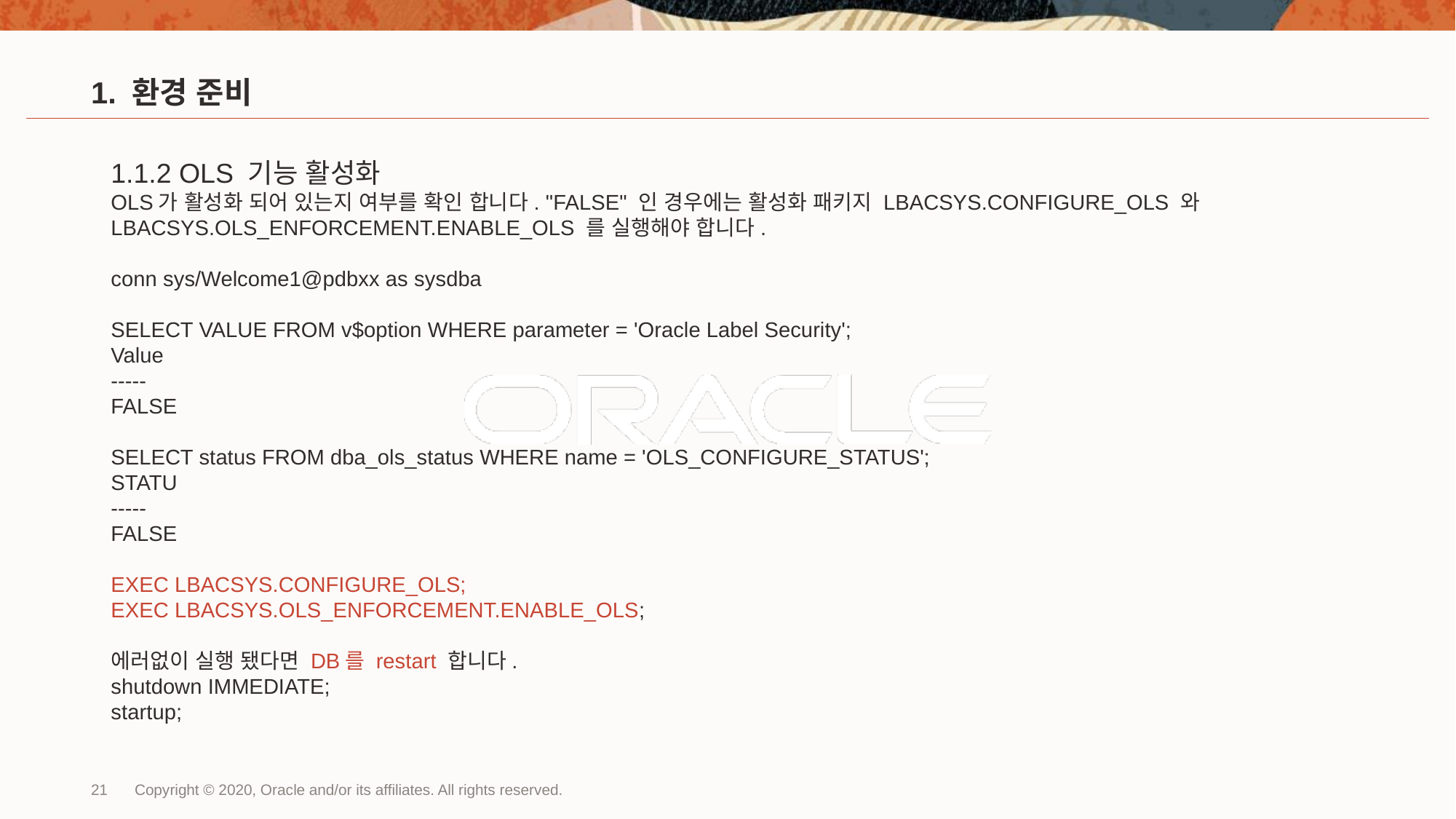

# 1. 환경 준비
1.1.2 OLS 기능 활성화
OLS가 활성화 되어 있는지 여부를 확인 합니다. "FALSE" 인 경우에는 활성화 패키지 LBACSYS.CONFIGURE_OLS 와 LBACSYS.OLS_ENFORCEMENT.ENABLE_OLS 를 실행해야 합니다.

conn sys/Welcome1@pdbxx as sysdba

SELECT VALUE FROM v$option WHERE parameter = 'Oracle Label Security';
Value
-----
FALSE

SELECT status FROM dba_ols_status WHERE name = 'OLS_CONFIGURE_STATUS';
STATU
-----
FALSE
EXEC LBACSYS.CONFIGURE_OLS;
EXEC LBACSYS.OLS_ENFORCEMENT.ENABLE_OLS;

에러없이 실행 됐다면 DB를 restart 합니다.
shutdown IMMEDIATE;
startup;
21
Copyright © 2020, Oracle and/or its affiliates. All rights reserved.